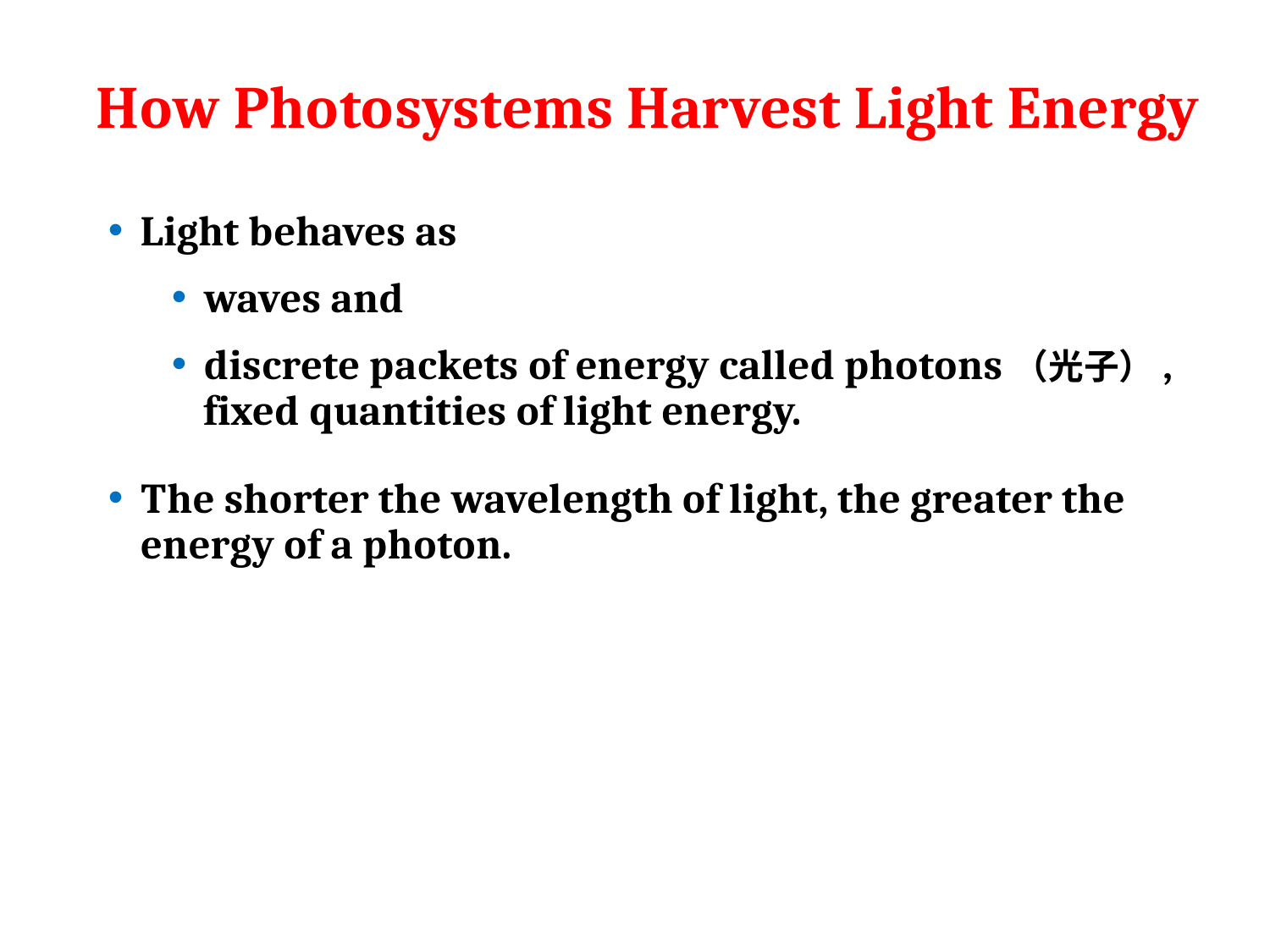

# How Photosystems Harvest Light Energy
Light behaves as
waves and
discrete packets of energy called photons（光子）, fixed quantities of light energy.
The shorter the wavelength of light, the greater the energy of a photon.